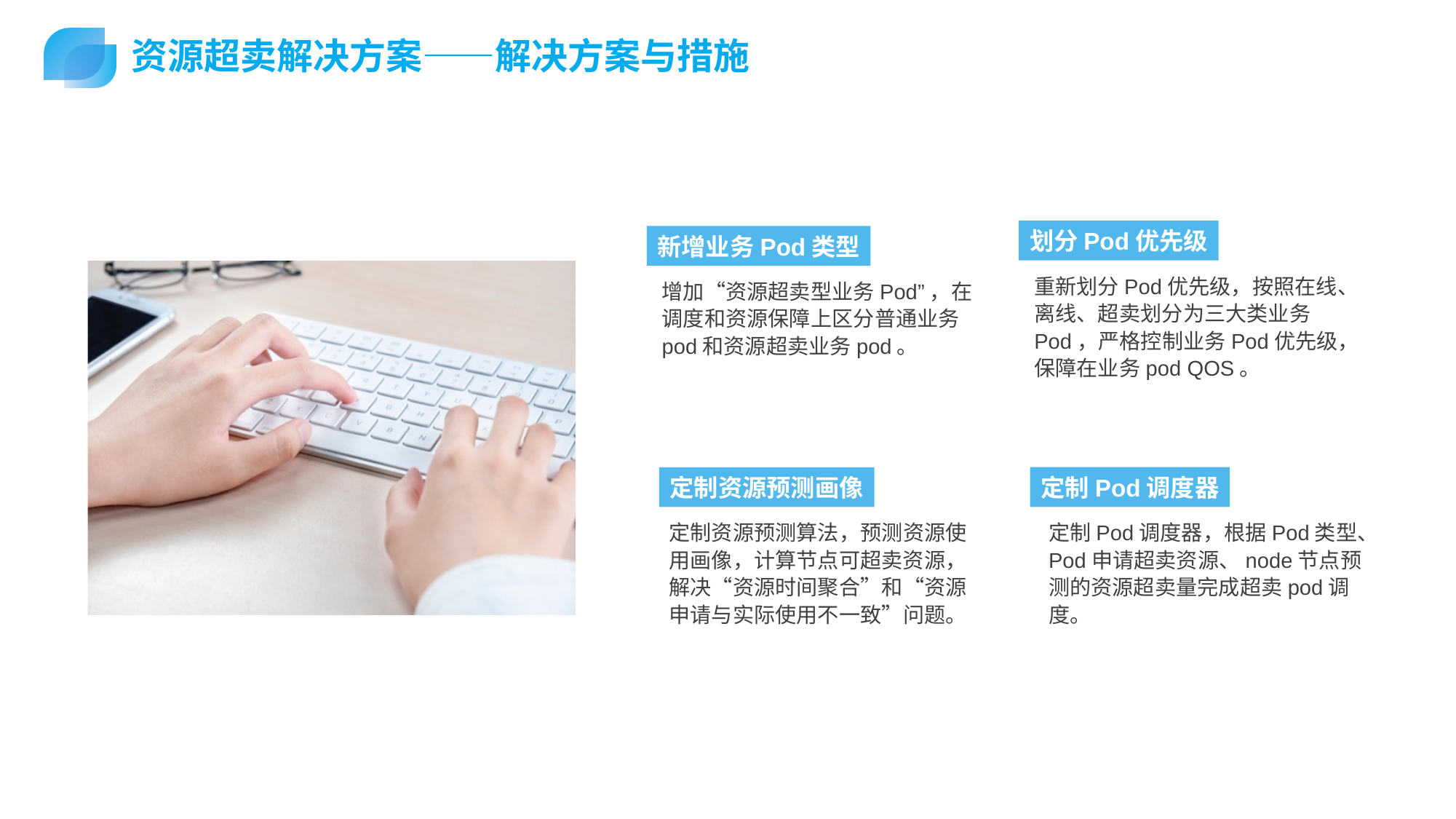

资源超卖解决方案——解决方案与措施
划分Pod优先级
新增业务Pod类型

重新划分Pod优先级，按照在线、离线、超卖划分为三大类业务Pod，严格控制业务Pod优先级，保障在业务pod QOS。
增加“资源超卖型业务Pod”，在调度和资源保障上区分普通业务pod和资源超卖业务pod。
定制Pod调度器
定制资源预测画像
定制Pod调度器，根据Pod类型、Pod申请超卖资源、node节点预测的资源超卖量完成超卖pod调度。
定制资源预测算法，预测资源使用画像，计算节点可超卖资源，解决“资源时间聚合”和“资源申请与实际使用不一致”问题。